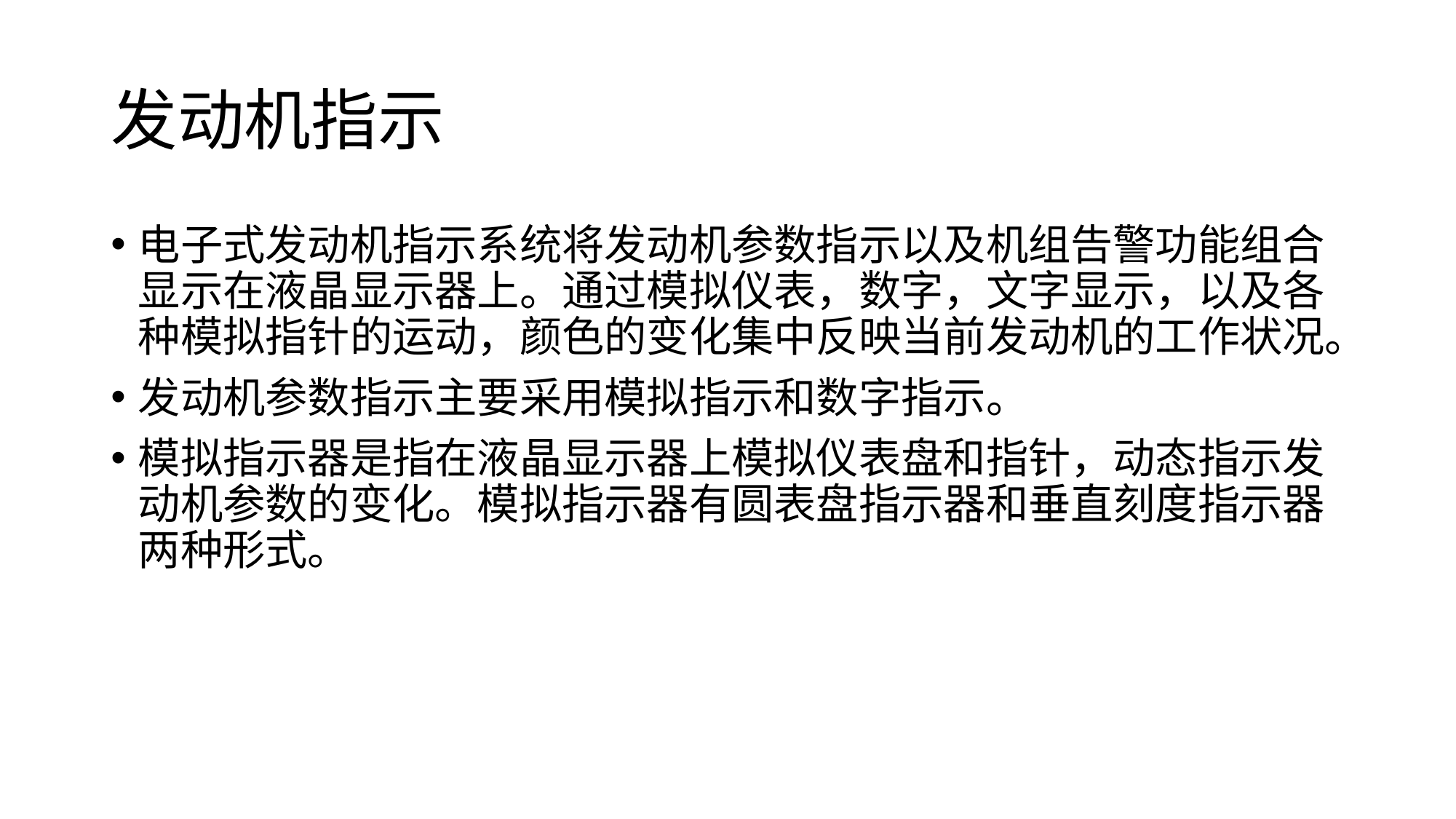

# 发动机指示
电子式发动机指示系统将发动机参数指示以及机组告警功能组合显示在液晶显示器上。通过模拟仪表，数字，文字显示，以及各种模拟指针的运动，颜色的变化集中反映当前发动机的工作状况。
发动机参数指示主要采用模拟指示和数字指示。
模拟指示器是指在液晶显示器上模拟仪表盘和指针，动态指示发动机参数的变化。模拟指示器有圆表盘指示器和垂直刻度指示器两种形式。